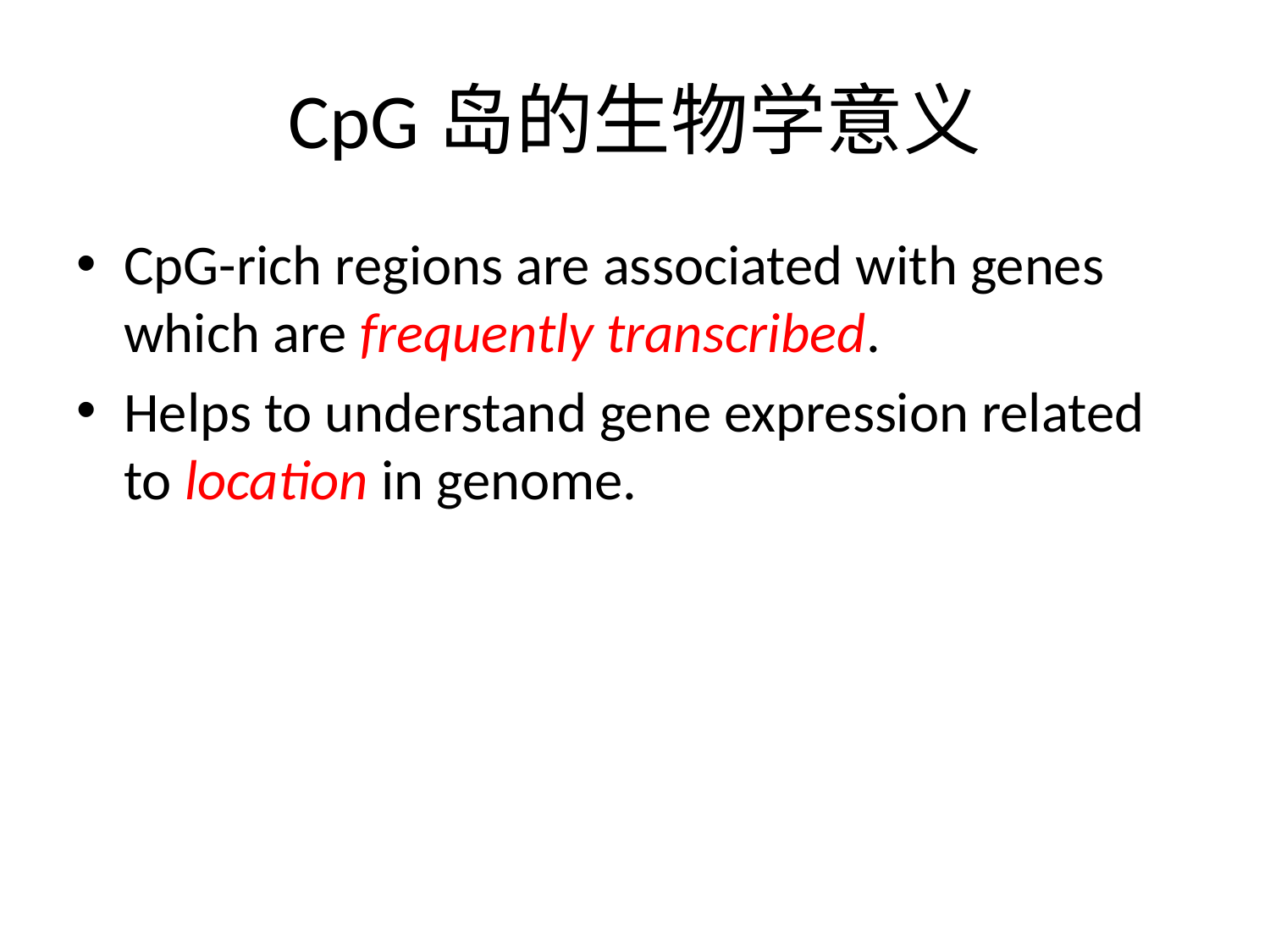

# CpG岛的生物学意义
CpG-rich regions are associated with genes which are frequently transcribed.
Helps to understand gene expression related to location in genome.